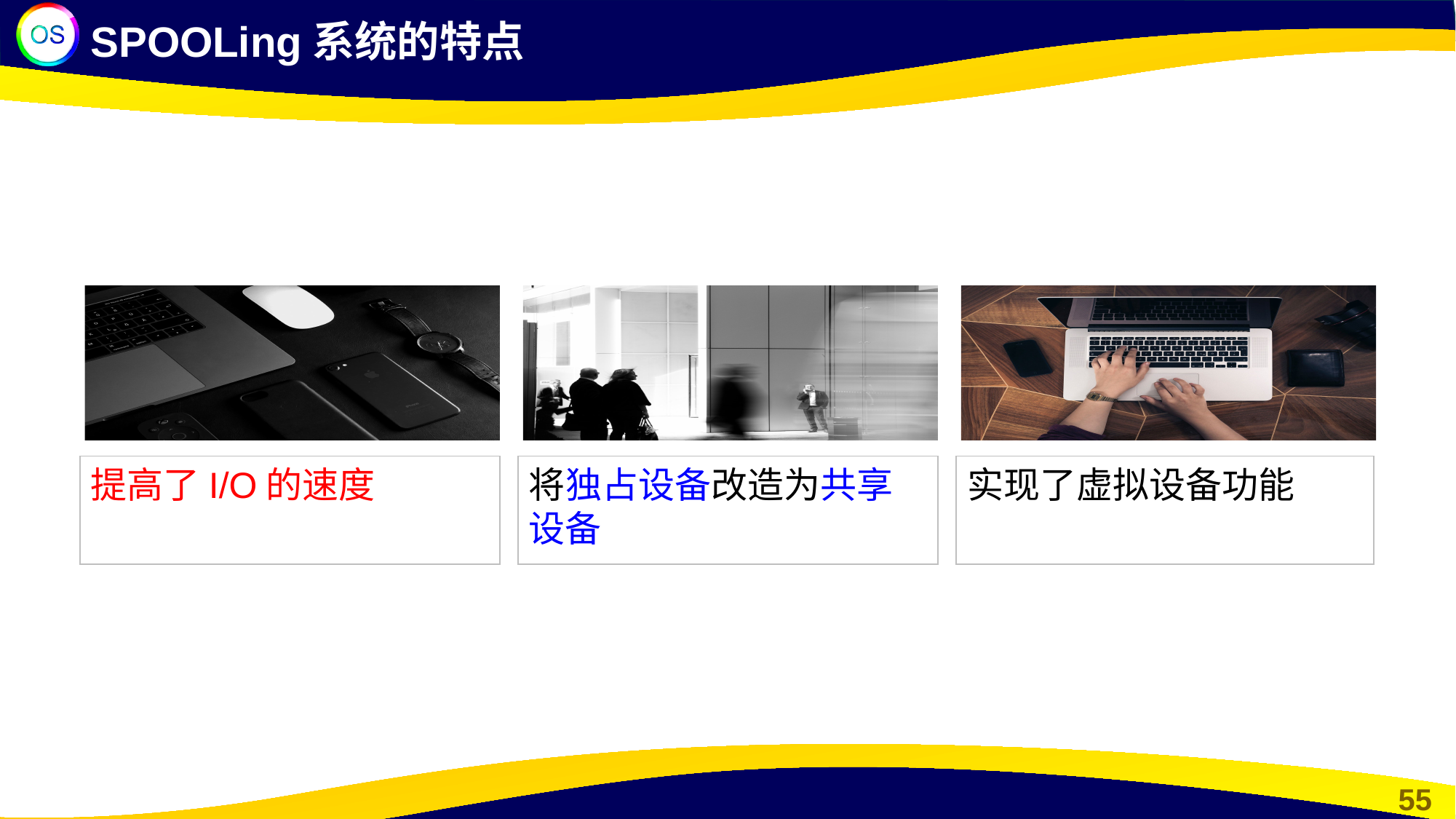

SPOOLing系统的特点

提高了I/O的速度
将独占设备改造为共享设备
实现了虚拟设备功能